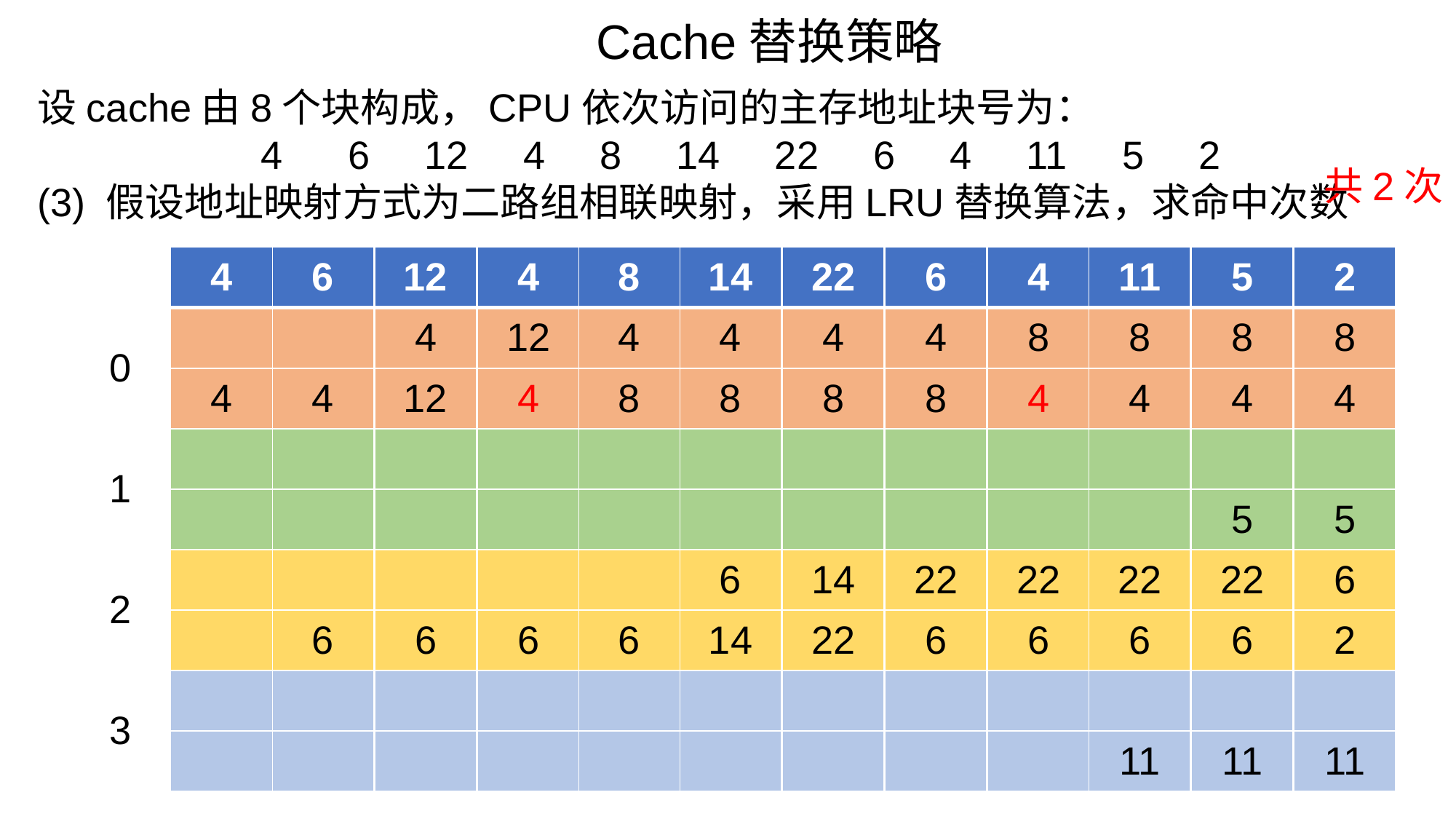

Cache替换策略
设cache由8个块构成，CPU依次访问的主存地址块号为：
4      6     12     4     8     14     22     6     4     11     5     2
(3) 假设地址映射方式为二路组相联映射，采用LRU替换算法，求命中次数
共2次
| 5 |
| --- |
| 8 |
| 4 |
|  |
| 5 |
| 22 |
| 6 |
|  |
| 11 |
| 2 |
| --- |
| 8 |
| 4 |
|  |
| 5 |
| 6 |
| 2 |
|  |
| 11 |
| 4 |
| --- |
| 8 |
| 4 |
|  |
|  |
| 22 |
| 6 |
|  |
|  |
| 11 |
| --- |
| 8 |
| 4 |
|  |
|  |
| 22 |
| 6 |
|  |
| 11 |
|  | 4 |
| --- | --- |
| 0 |  |
|  | 4 |
| 1 |  |
|  |  |
| 2 |  |
|  |  |
| 3 |  |
|  |  |
| 6 |
| --- |
|  |
| 4 |
|  |
|  |
|  |
| 6 |
|  |
|  |
| 12 |
| --- |
| 4 |
| 12 |
|  |
|  |
|  |
| 6 |
|  |
|  |
| 4 |
| --- |
| 12 |
| 4 |
|  |
|  |
|  |
| 6 |
|  |
|  |
| 8 |
| --- |
| 4 |
| 8 |
|  |
|  |
|  |
| 6 |
|  |
|  |
| 14 |
| --- |
| 4 |
| 8 |
|  |
|  |
| 6 |
| 14 |
|  |
|  |
| 22 |
| --- |
| 4 |
| 8 |
|  |
|  |
| 14 |
| 22 |
|  |
|  |
| 6 |
| --- |
| 4 |
| 8 |
|  |
|  |
| 22 |
| 6 |
|  |
|  |